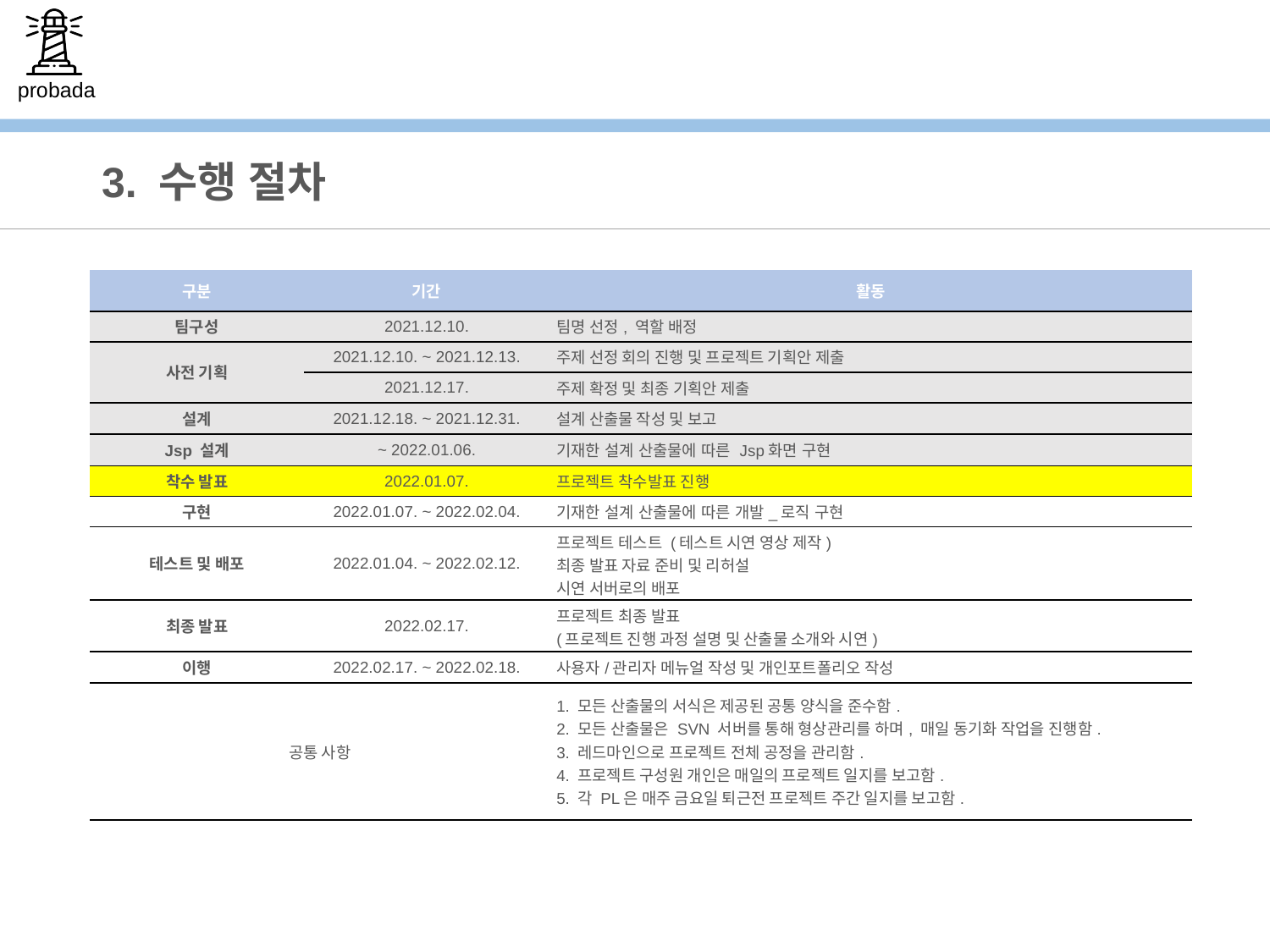

3. 수행 절차
| 구분 | 기간 | 활동 |
| --- | --- | --- |
| 팀구성 | 2021.12.10. | 팀명 선정, 역할 배정 |
| 사전 기획 | 2021.12.10. ~ 2021.12.13. | 주제 선정 회의 진행 및 프로젝트 기획안 제출 |
|  | 2021.12.17. | 주제 확정 및 최종 기획안 제출 |
| 설계 | 2021.12.18. ~ 2021.12.31. | 설계 산출물 작성 및 보고 |
| Jsp 설계 | ~ 2022.01.06. | 기재한 설계 산출물에 따른 Jsp화면 구현 |
| 착수 발표 | 2022.01.07. | 프로젝트 착수발표 진행 |
| 구현 | 2022.01.07. ~ 2022.02.04. | 기재한 설계 산출물에 따른 개발\_로직 구현 |
| 테스트 및 배포 | 2022.01.04. ~ 2022.02.12. | 프로젝트 테스트 (테스트 시연 영상 제작) 최종 발표 자료 준비 및 리허설 시연 서버로의 배포 |
| 최종 발표 | 2022.02.17. | 프로젝트 최종 발표 (프로젝트 진행 과정 설명 및 산출물 소개와 시연) |
| 이행 | 2022.02.17. ~ 2022.02.18. | 사용자/관리자 메뉴얼 작성 및 개인포트폴리오 작성 |
| 공통 사항 |  | 1. 모든 산출물의 서식은 제공된 공통 양식을 준수함. 2. 모든 산출물은 SVN 서버를 통해 형상관리를 하며, 매일 동기화 작업을 진행함. 3. 레드마인으로 프로젝트 전체 공정을 관리함. 4. 프로젝트 구성원 개인은 매일의 프로젝트 일지를 보고함. 5. 각 PL은 매주 금요일 퇴근전 프로젝트 주간 일지를 보고함. |